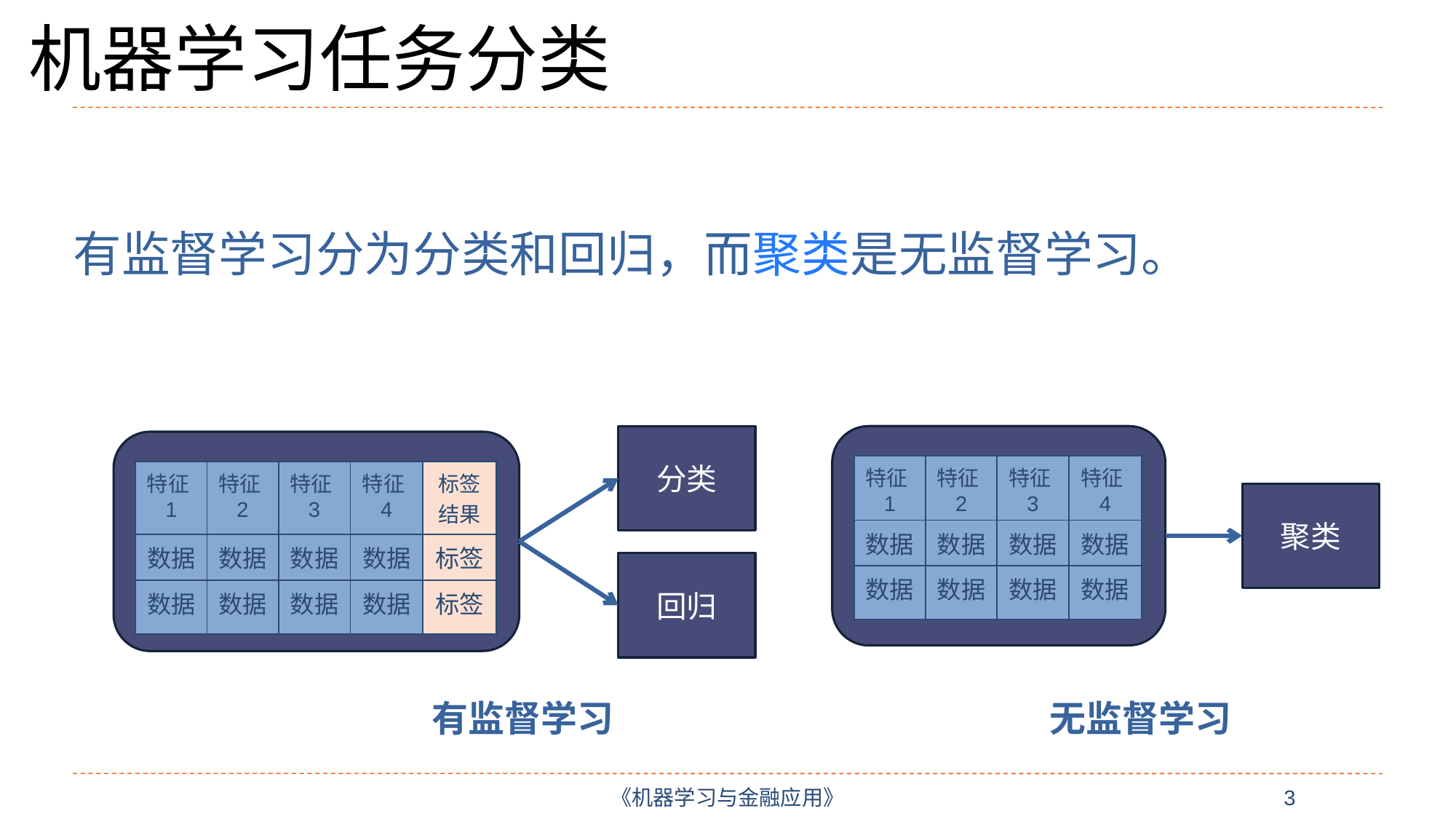

# 机器学习任务分类
有监督学习分为分类和回归，而聚类是无监督学习。
分类

| 特征1 | 特征2 | 特征3 | 特征4 |
| --- | --- | --- | --- |
| 数据 | 数据 | 数据 | 数据 |
| 数据 | 数据 | 数据 | 数据 |
| 特征1 | 特征2 | 特征3 | 特征4 | 标签结果 |
| --- | --- | --- | --- | --- |
| 数据 | 数据 | 数据 | 数据 | 标签 |
| 数据 | 数据 | 数据 | 数据 | 标签 |
聚类
回归
 有监督学习
 无监督学习